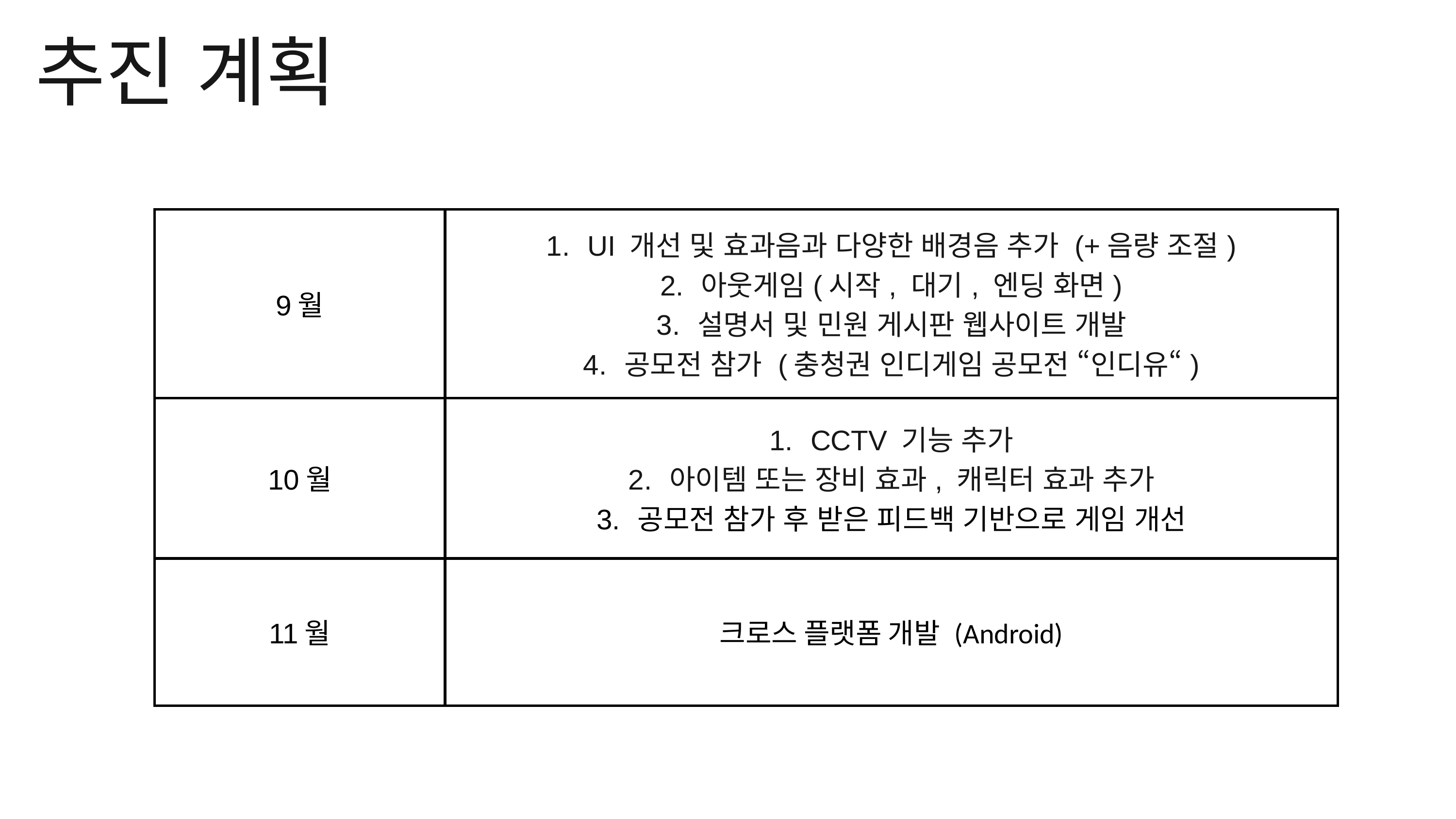

추진 계획
| 9월 | UI 개선 및 효과음과 다양한 배경음 추가 (+음량 조절) 아웃게임(시작, 대기, 엔딩 화면) 설명서 및 민원 게시판 웹사이트 개발 공모전 참가 (충청권 인디게임 공모전 “인디유“) |
| --- | --- |
| 10월 | CCTV 기능 추가 아이템 또는 장비 효과, 캐릭터 효과 추가 공모전 참가 후 받은 피드백 기반으로 게임 개선 |
| 11월 | 크로스 플랫폼 개발 (Android) |